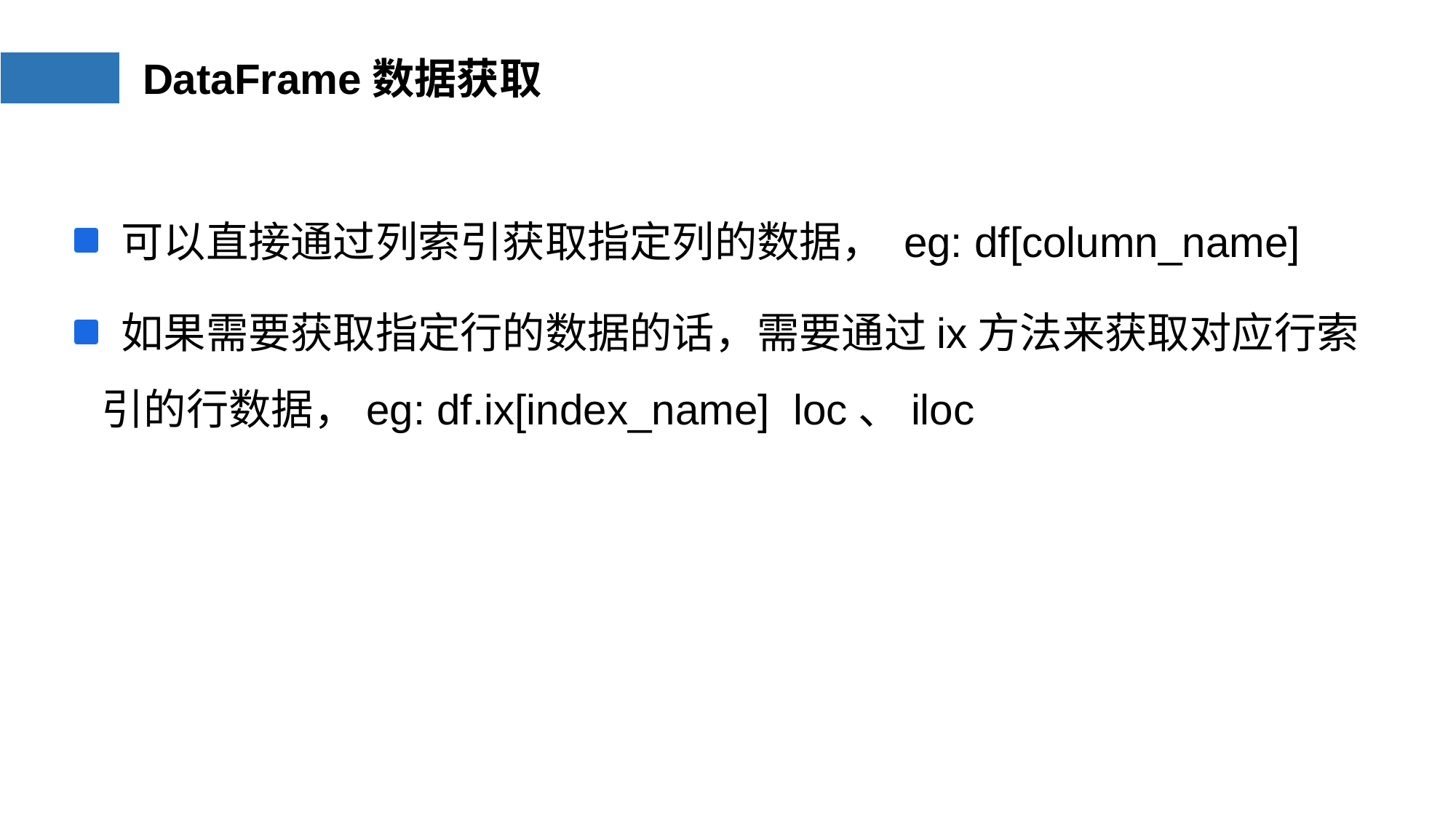

# DataFrame数据获取
 可以直接通过列索引获取指定列的数据， eg: df[column_name]
 如果需要获取指定行的数据的话，需要通过ix方法来获取对应行索引的行数据，eg: df.ix[index_name]  loc、iloc